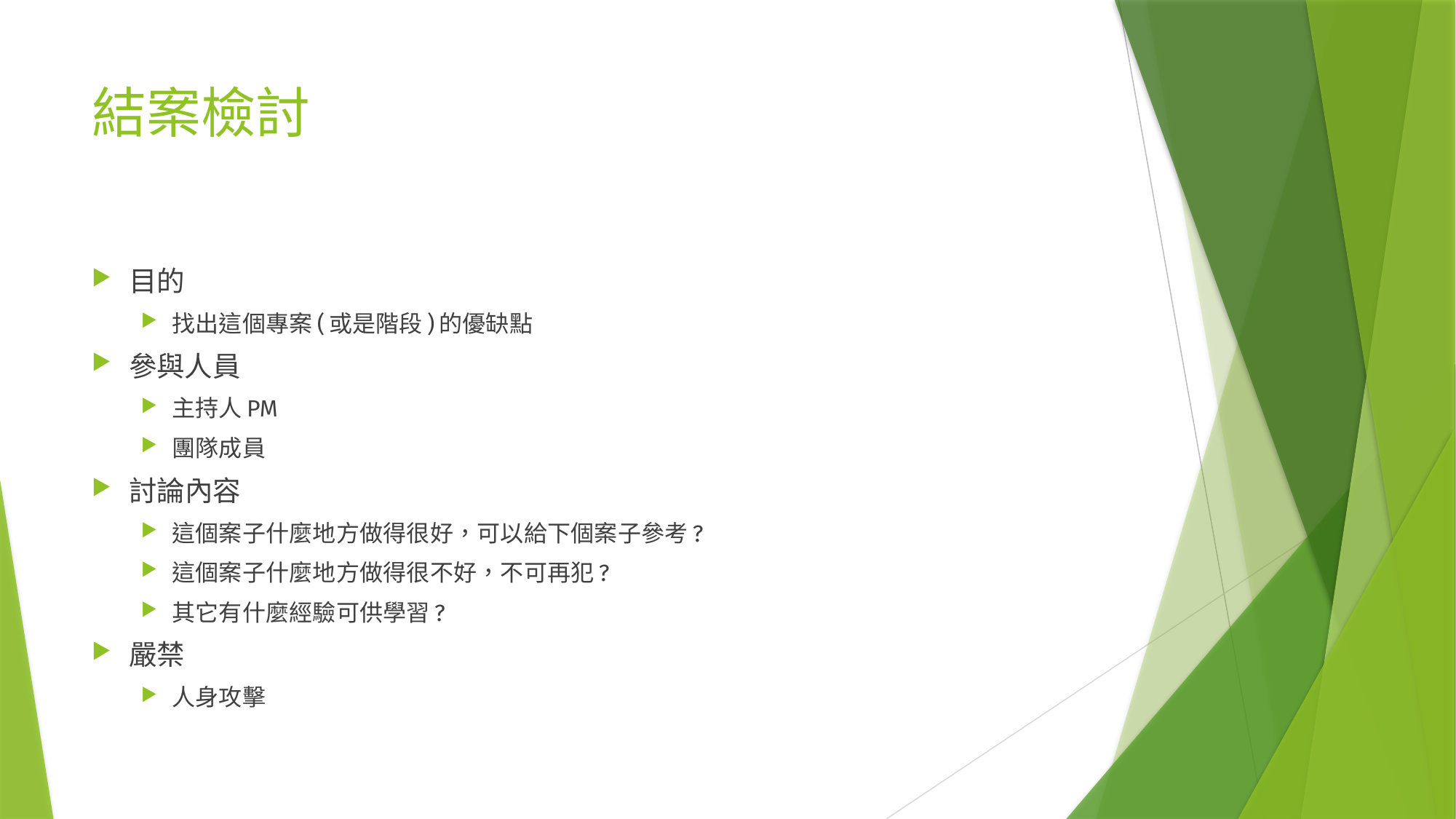

# 結案檢討
目的
找出這個專案(或是階段)的優缺點
參與人員
主持人PM
團隊成員
討論內容
這個案子什麼地方做得很好，可以給下個案子參考?
這個案子什麼地方做得很不好，不可再犯?
其它有什麼經驗可供學習?
嚴禁
人身攻擊